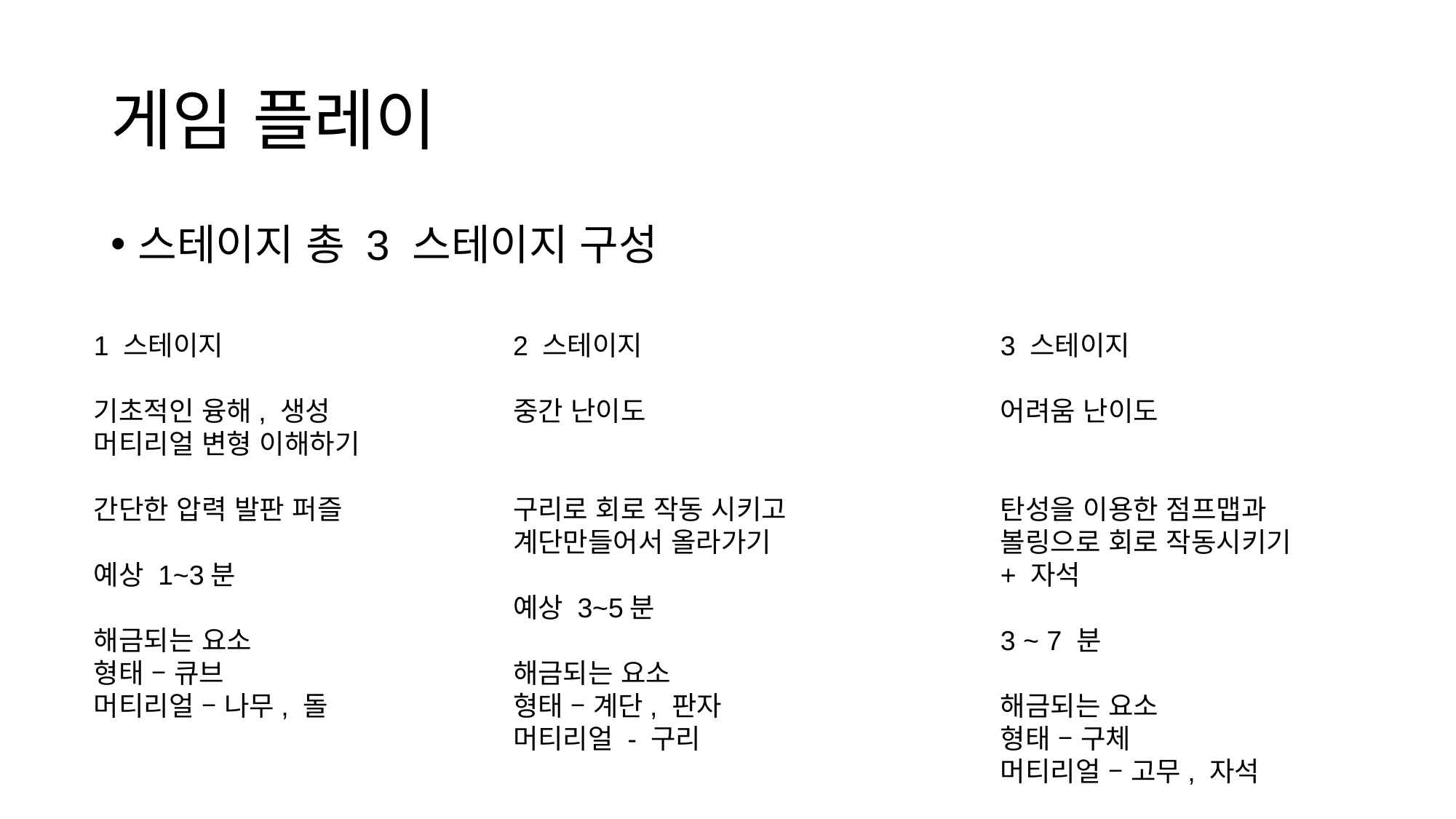

# 게임 플레이
스테이지 총 3 스테이지 구성
1 스테이지

기초적인 융해, 생성
머티리얼 변형 이해하기

간단한 압력 발판 퍼즐

예상 1~3분

해금되는 요소
형태 – 큐브
머티리얼 – 나무, 돌
2 스테이지

중간 난이도

구리로 회로 작동 시키고
계단만들어서 올라가기

예상 3~5분

해금되는 요소
형태 – 계단, 판자
머티리얼 - 구리
3 스테이지

어려움 난이도

탄성을 이용한 점프맵과
볼링으로 회로 작동시키기
+ 자석

3 ~ 7 분

해금되는 요소
형태 – 구체
머티리얼 – 고무, 자석